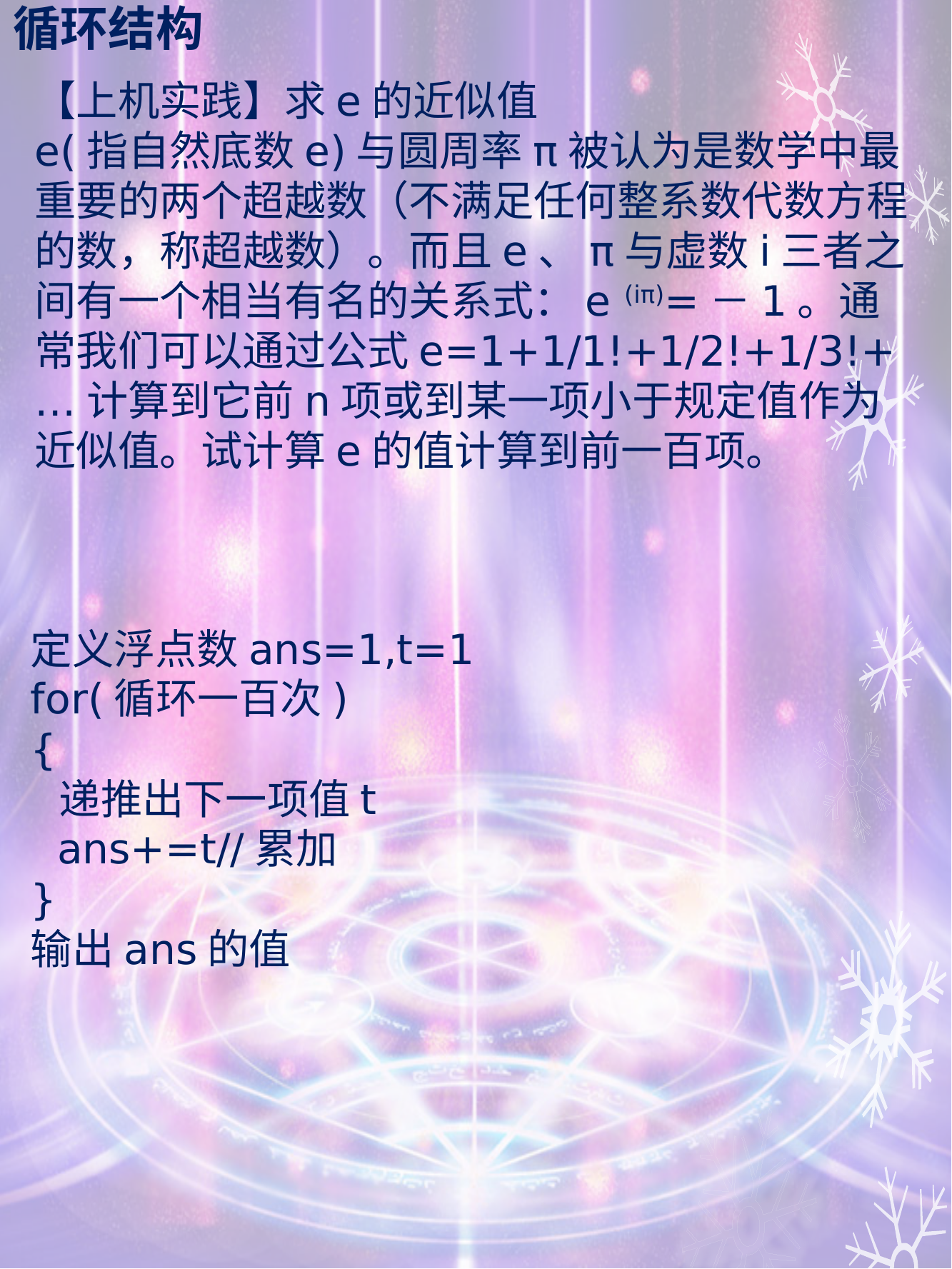

# 循环结构
【上机实践】求e的近似值
e(指自然底数e)与圆周率π被认为是数学中最重要的两个超越数（不满足任何整系数代数方程的数，称超越数）。而且e、π与虚数i三者之间有一个相当有名的关系式：e (iπ)=－1。通常我们可以通过公式e=1+1/1!+1/2!+1/3!+…计算到它前n项或到某一项小于规定值作为近似值。试计算e的值计算到前一百项。

定义浮点数ans=1,t=1
for(循环一百次)
{
  递推出下一项值t
  ans+=t//累加
}
输出ans的值